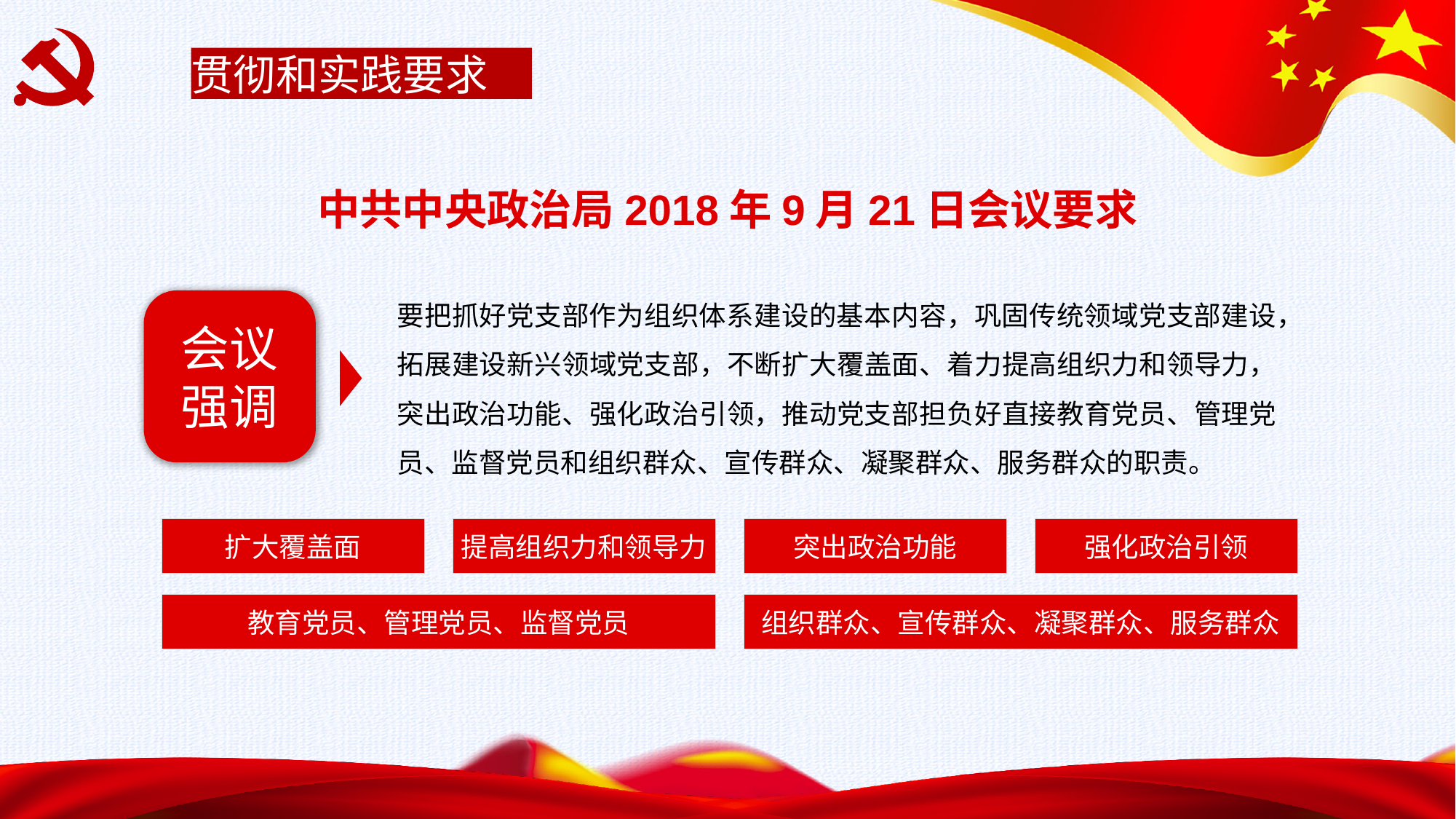

贯彻和实践要求
中共中央政治局2018年9月21日会议要求
要把抓好党支部作为组织体系建设的基本内容，巩固传统领域党支部建设，拓展建设新兴领域党支部，不断扩大覆盖面、着力提高组织力和领导力，突出政治功能、强化政治引领，推动党支部担负好直接教育党员、管理党员、监督党员和组织群众、宣传群众、凝聚群众、服务群众的职责。
会议
强调

扩大覆盖面
提高组织力和领导力
突出政治功能
强化政治引领
教育党员、管理党员、监督党员
组织群众、宣传群众、凝聚群众、服务群众